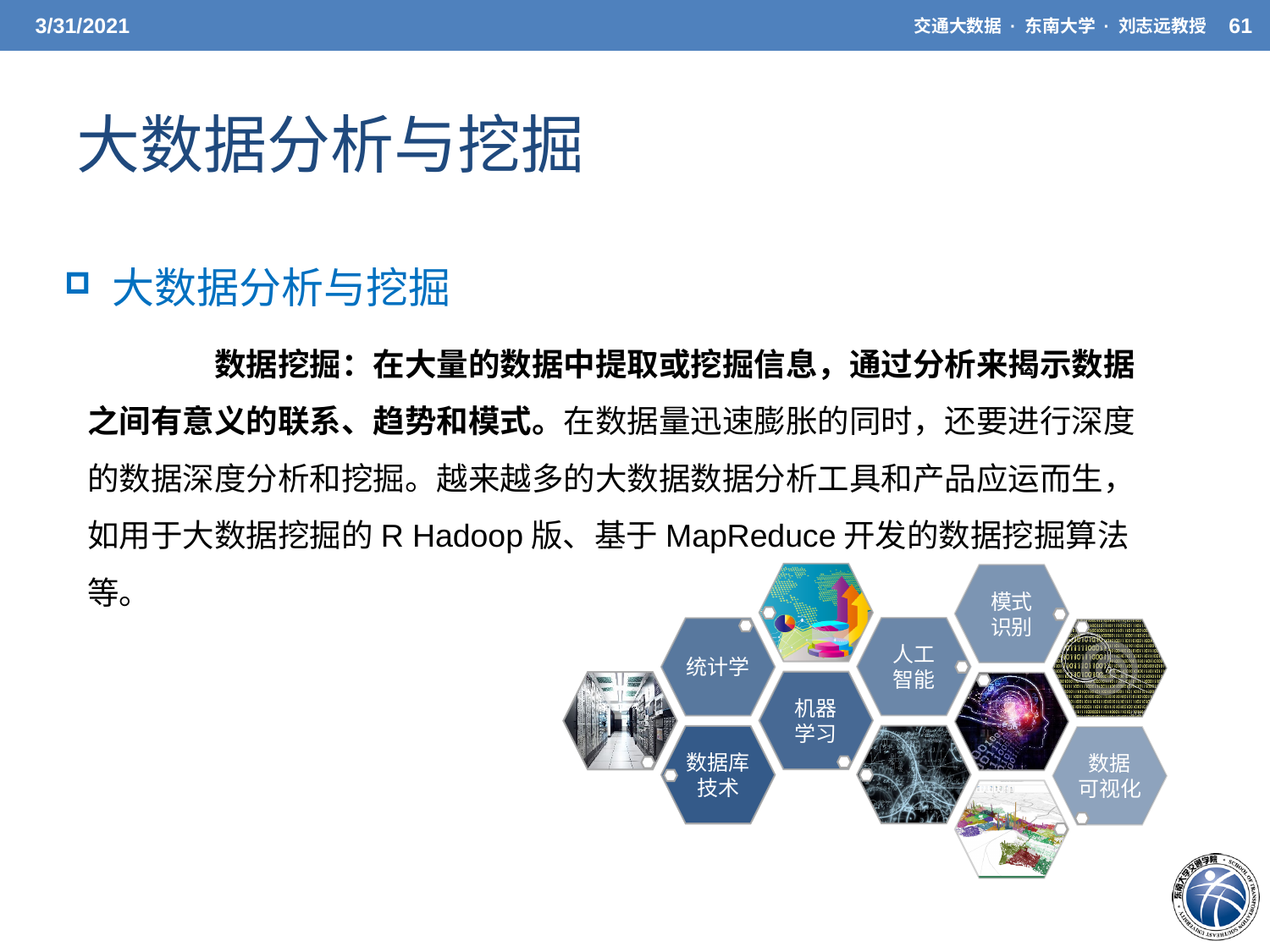

3/31/2021
交通大数据 · 东南大学 · 刘志远教授
61
# 大数据分析与挖掘

大数据分析与挖掘
	数据挖掘：在大量的数据中提取或挖掘信息，通过分析来揭示数据之间有意义的联系、趋势和模式。在数据量迅速膨胀的同时，还要进行深度的数据深度分析和挖掘。越来越多的大数据数据分析工具和产品应运而生，如用于大数据挖掘的R Hadoop版、基于MapReduce开发的数据挖掘算法等。
数据库技术
机器
学习
统计学
人工
智能
模式
识别
数据
可视化